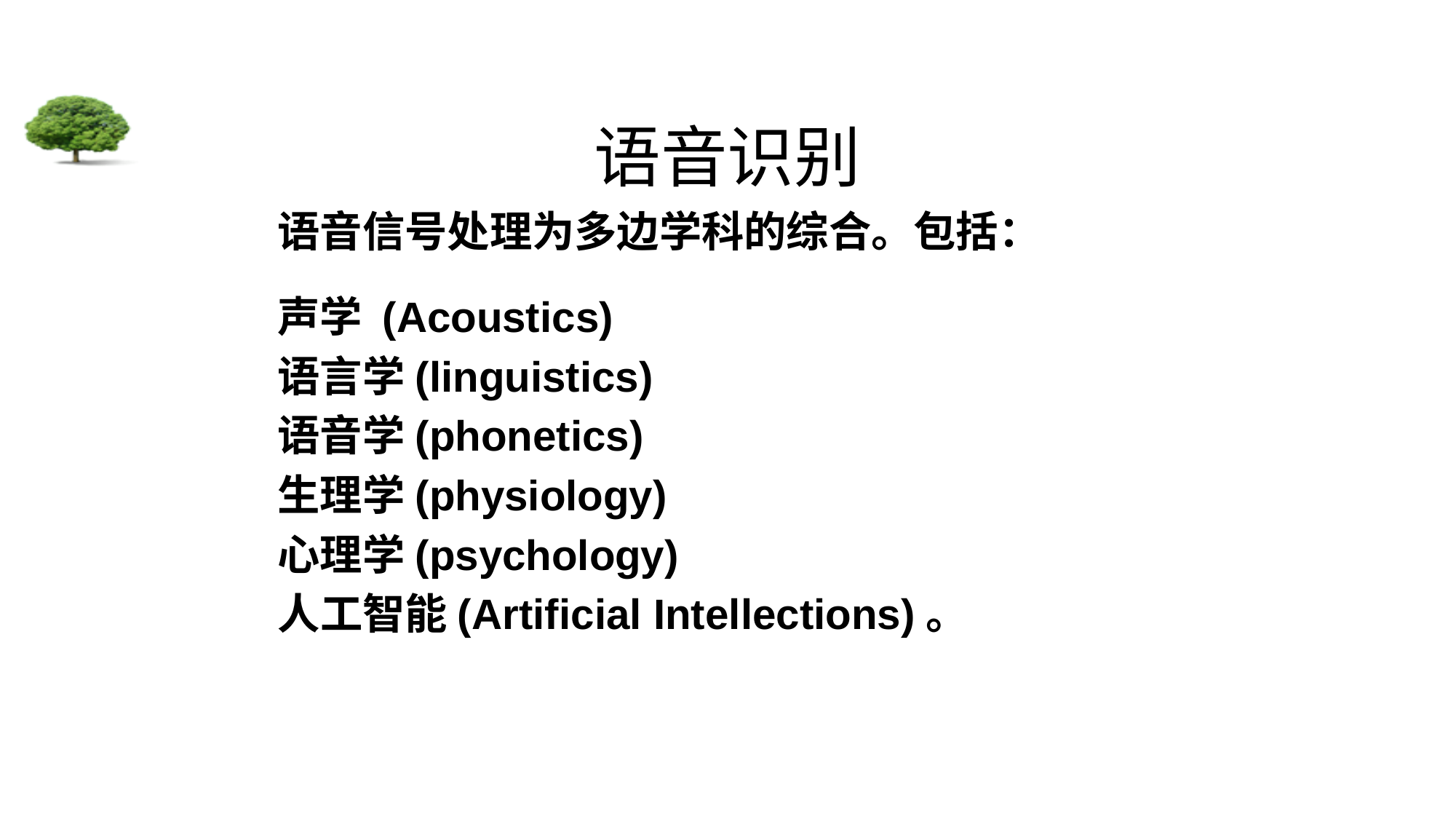

# 语音识别
语音信号处理为多边学科的综合。包括：

声学 (Acoustics)
语言学(linguistics)
语音学(phonetics)
生理学(physiology)
心理学(psychology)
人工智能(Artificial Intellections)。